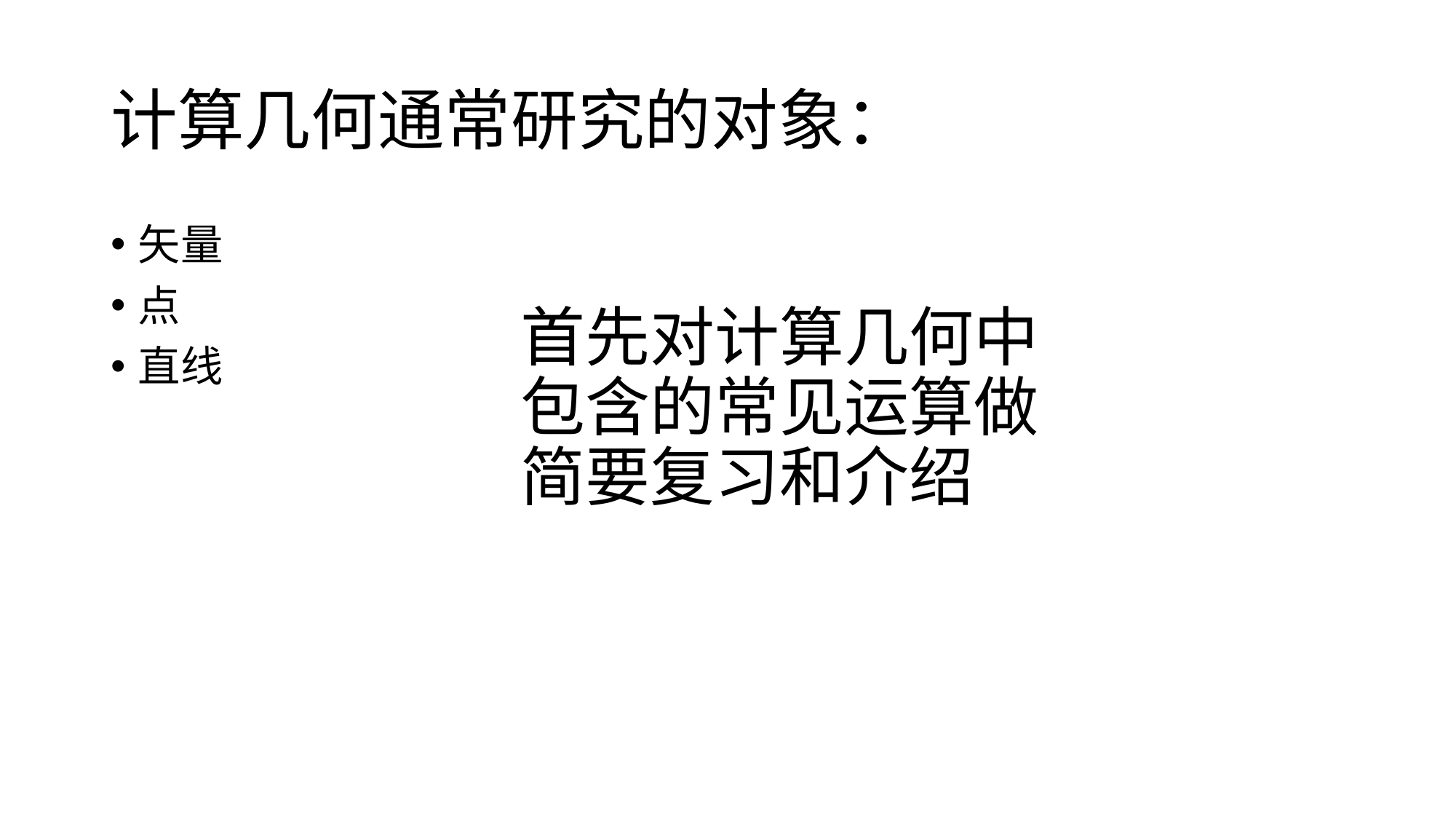

# 计算几何通常研究的对象：
矢量
点
直线

首先对计算几何中包含的常见运算做简要复习和介绍